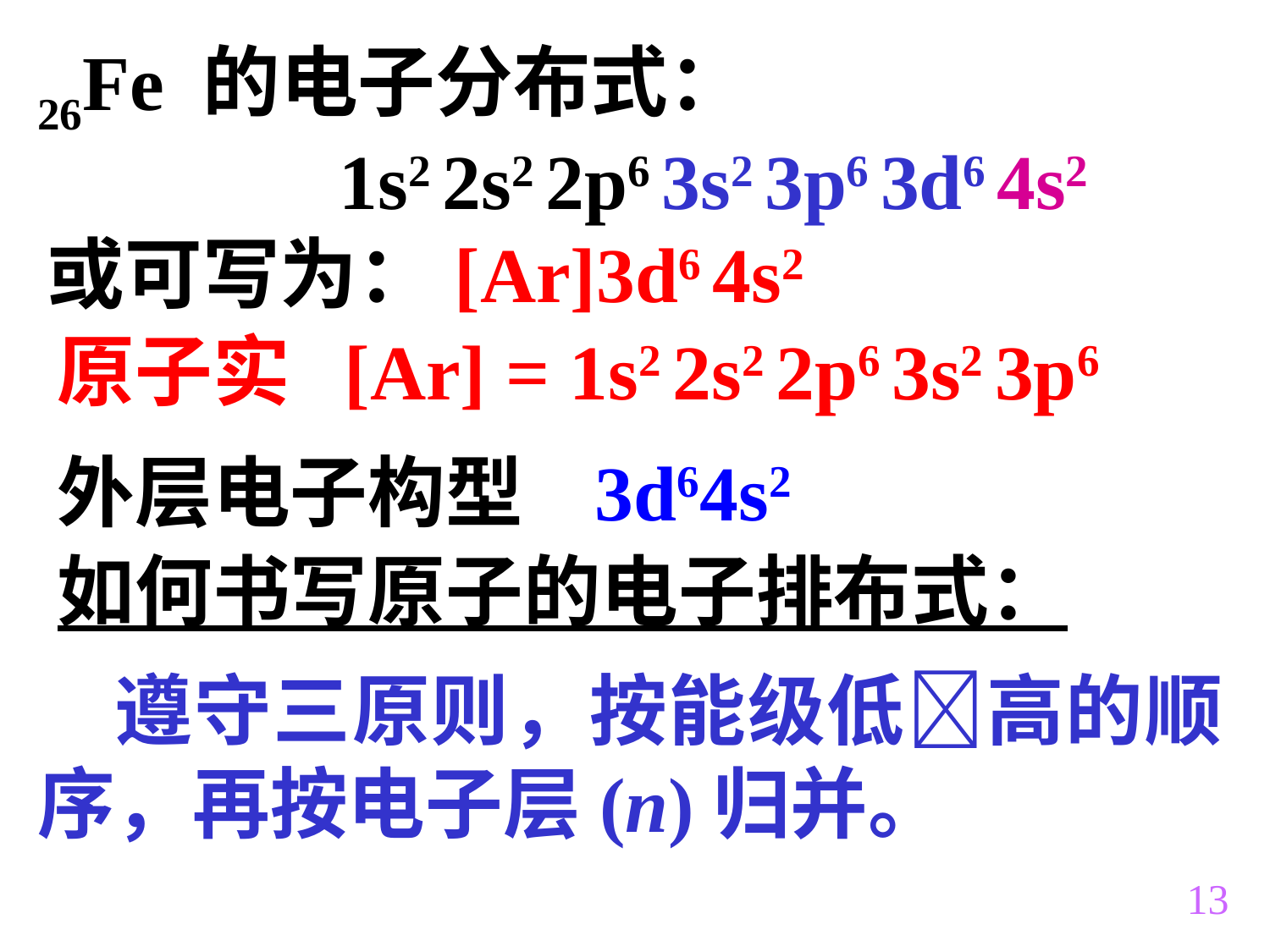

26Fe 的电子分布式：
               1s2 2s2 2p6 3s2 3p6 3d6 4s2
或可写为：[Ar]3d6 4s2
原子实  [Ar] = 1s2 2s2 2p6 3s2 3p6
外层电子构型   3d64s2
如何书写原子的电子排布式：
   遵守三原则，按能级低→高的顺序，再按电子层(n)归并。